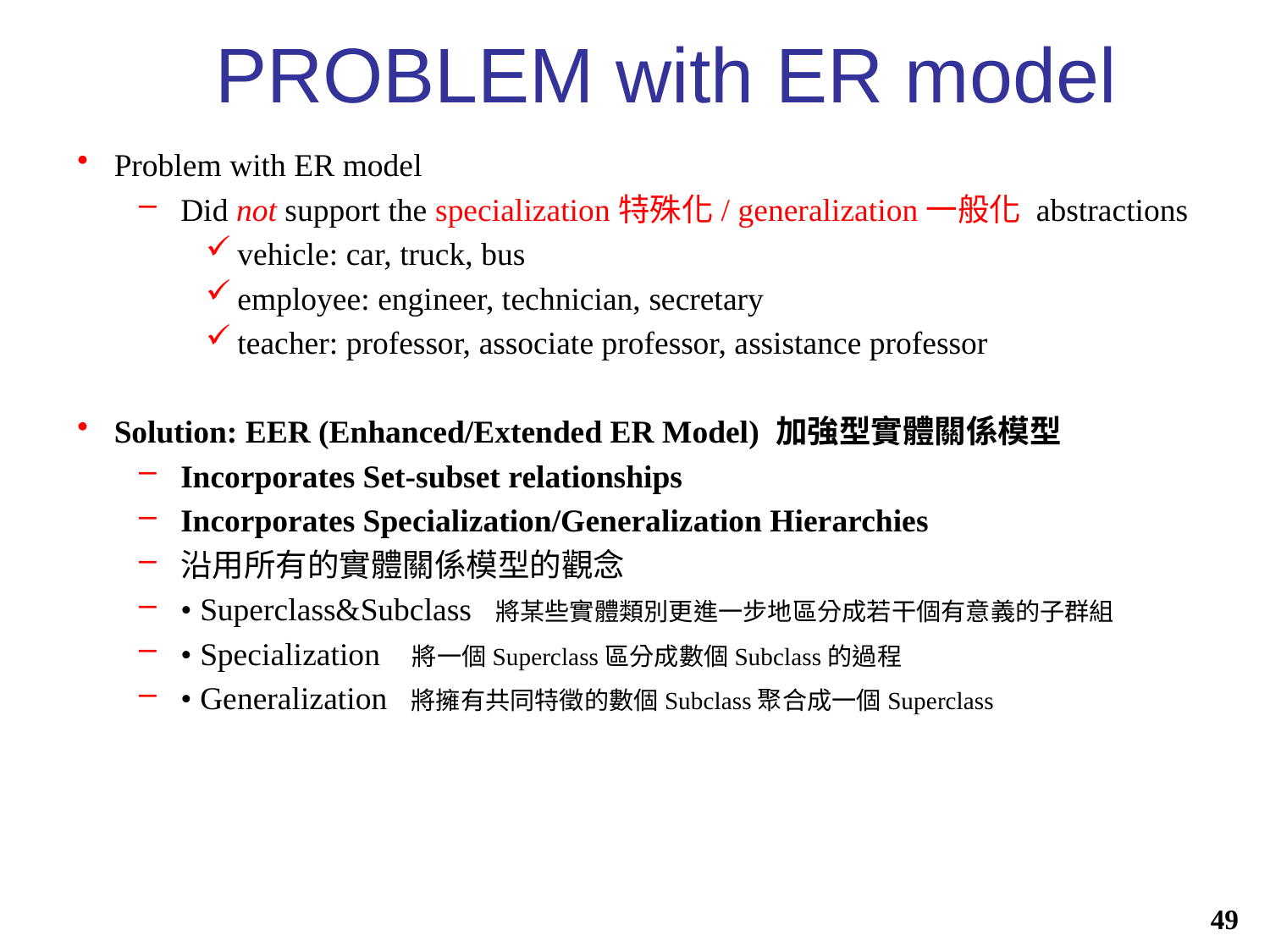

# PROBLEM with ER model
Problem with ER model
Did not support the specialization特殊化/ generalization一般化 abstractions
vehicle: car, truck, bus
employee: engineer, technician, secretary
teacher: professor, associate professor, assistance professor

Solution: EER (Enhanced/Extended ER Model) 加強型實體關係模型
Incorporates Set-subset relationships
Incorporates Specialization/Generalization Hierarchies
沿用所有的實體關係模型的觀念
• Superclass&Subclass  將某些實體類別更進一步地區分成若干個有意義的子群組
• Specialization   將一個Superclass區分成數個Subclass的過程
• Generalization  將擁有共同特徵的數個Subclass聚合成一個Superclass
49